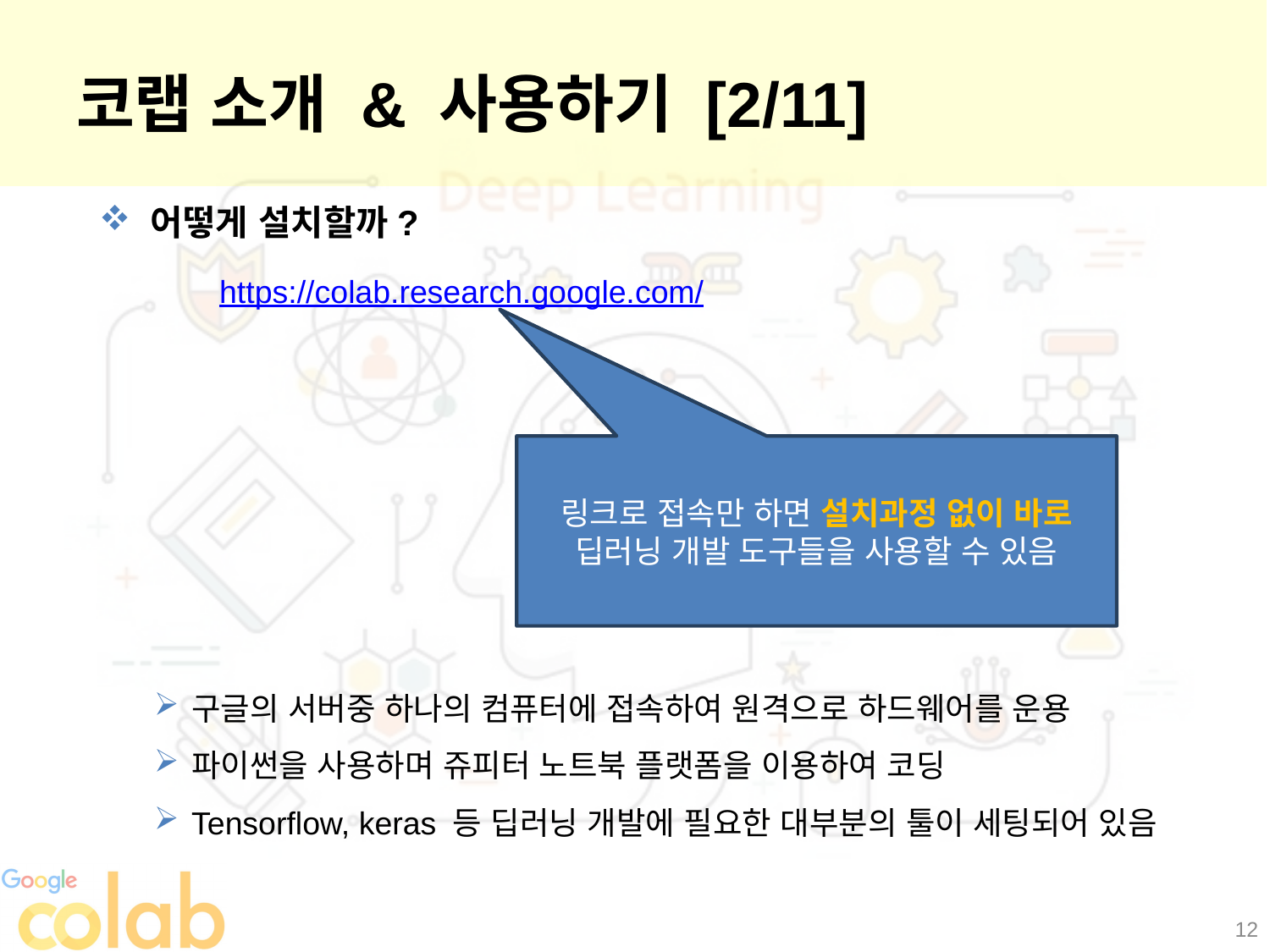

코랩 소개 & 사용하기 [2/11]
어떻게 설치할까?
https://colab.research.google.com/
링크로 접속만 하면 설치과정 없이 바로
딥러닝 개발 도구들을 사용할 수 있음
구글의 서버중 하나의 컴퓨터에 접속하여 원격으로 하드웨어를 운용
파이썬을 사용하며 쥬피터 노트북 플랫폼을 이용하여 코딩
Tensorflow, keras 등 딥러닝 개발에 필요한 대부분의 툴이 세팅되어 있음
12